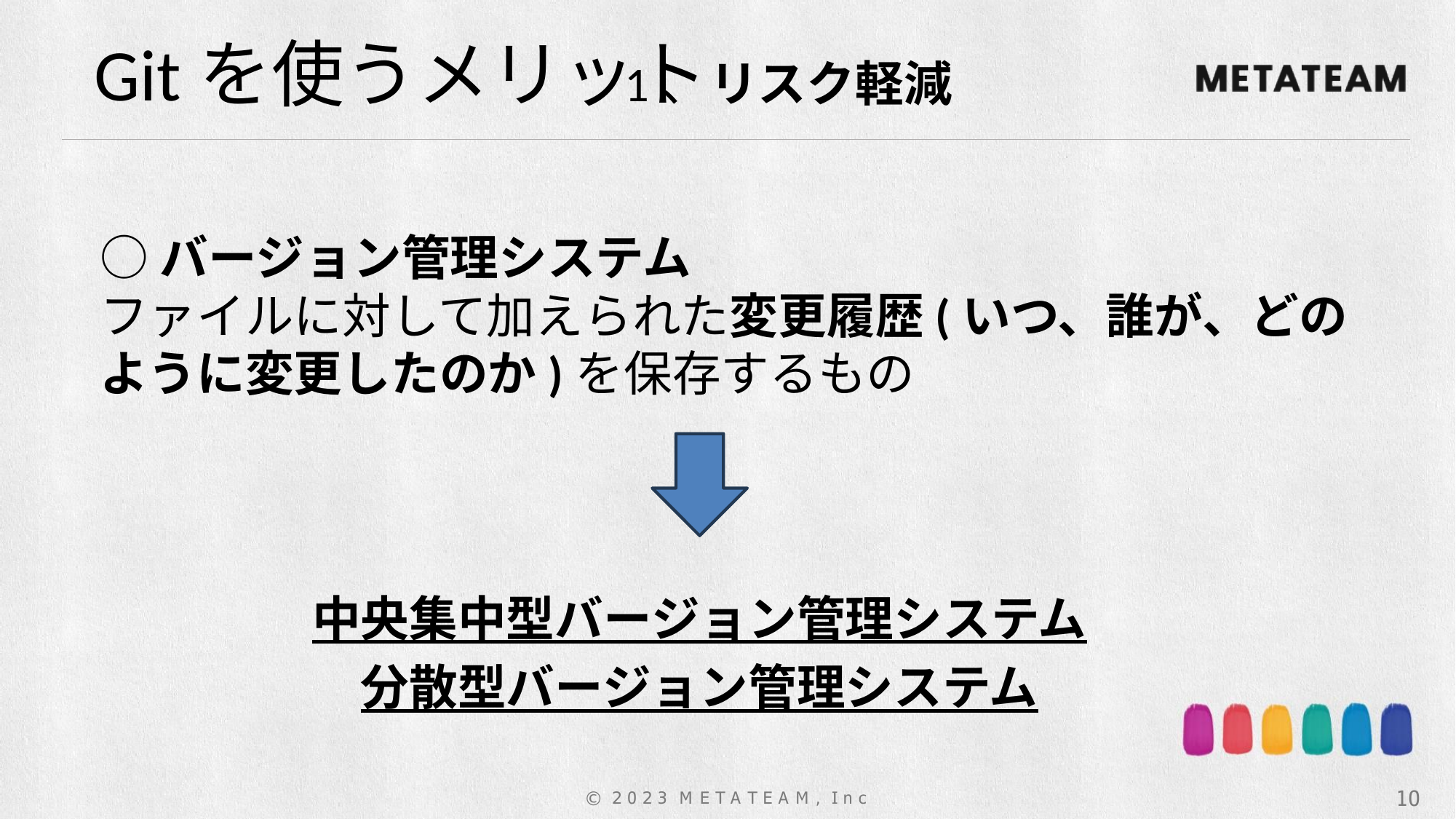

Gitを使うメリット

1、リスク軽減

○バージョン管理システム
ファイルに対して加えられた変更履歴(いつ、誰が、どのように変更したのか)を保存するもの

中央集中型バージョン管理システム
分散型バージョン管理システム
10
©  2 0 2 3  M E T A T E A M ,  I n c .